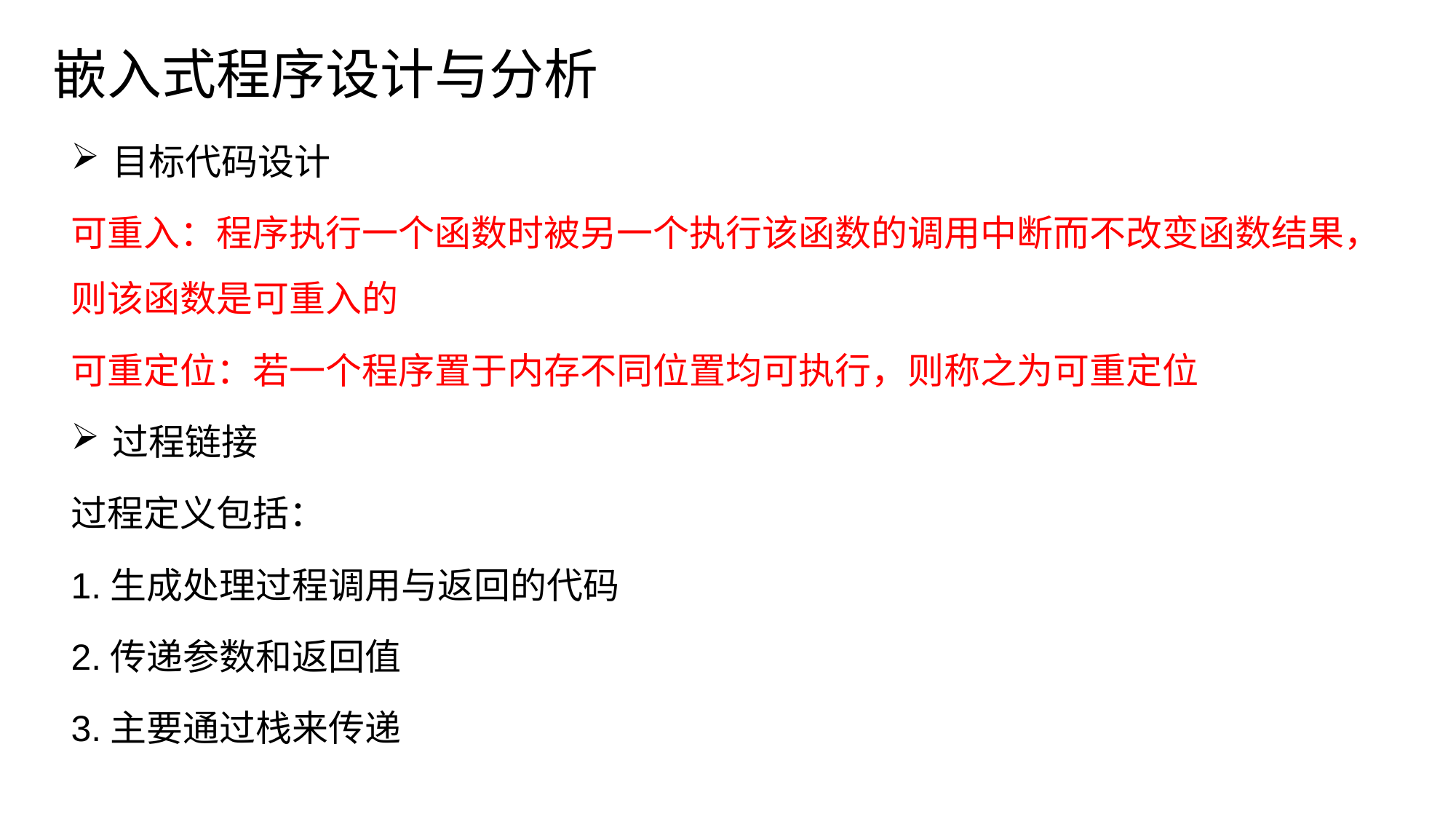

# 嵌入式程序设计与分析
目标代码设计
可重入：程序执行一个函数时被另一个执行该函数的调用中断而不改变函数结果，则该函数是可重入的
可重定位：若一个程序置于内存不同位置均可执行，则称之为可重定位
过程链接
过程定义包括：
1.生成处理过程调用与返回的代码
2.传递参数和返回值
3.主要通过栈来传递

22